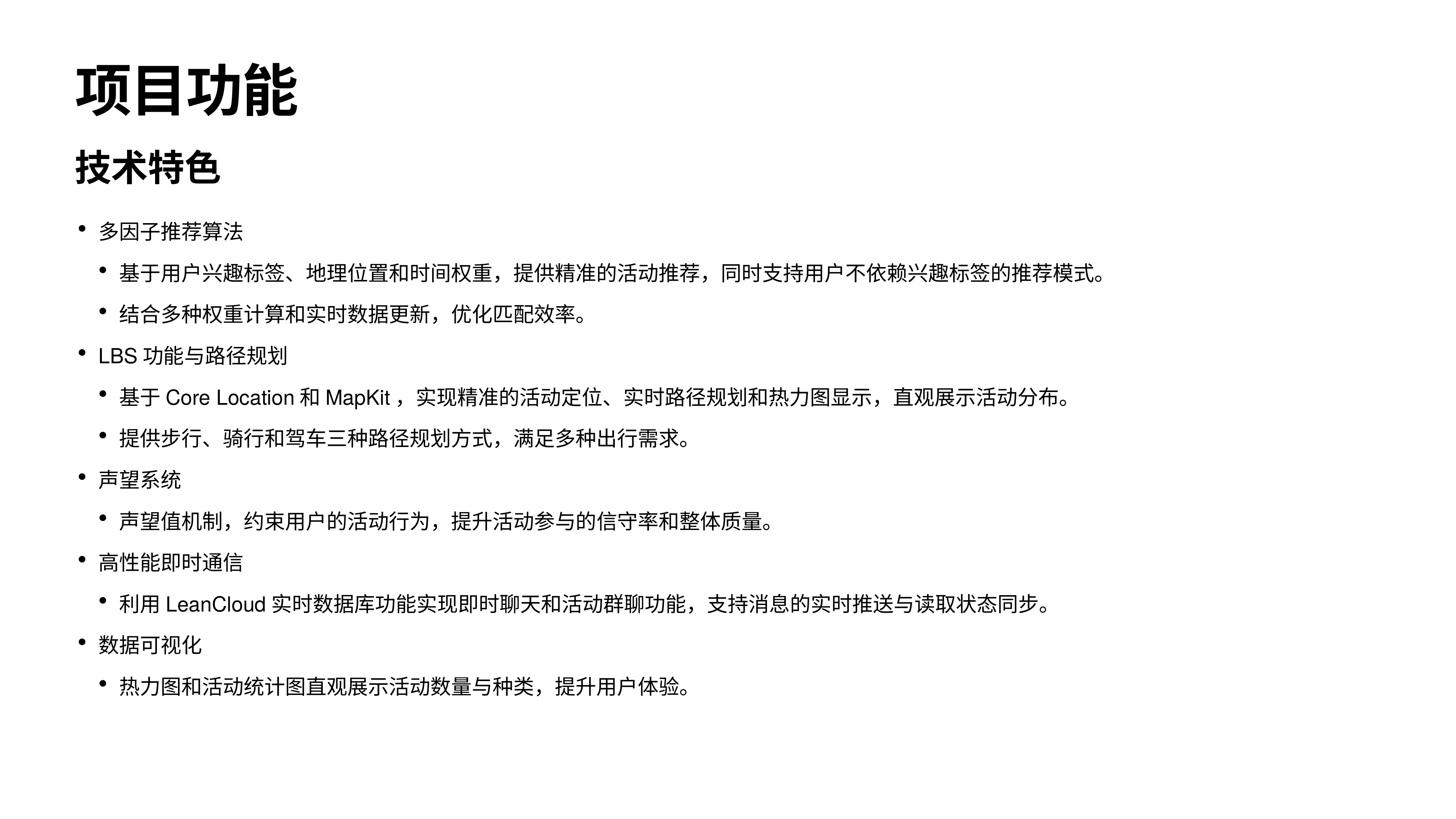

# 项目功能
技术特色
多因子推荐算法
基于用户兴趣标签、地理位置和时间权重，提供精准的活动推荐，同时支持用户不依赖兴趣标签的推荐模式。
结合多种权重计算和实时数据更新，优化匹配效率。
LBS功能与路径规划
基于Core Location和MapKit，实现精准的活动定位、实时路径规划和热力图显示，直观展示活动分布。
提供步行、骑行和驾车三种路径规划方式，满足多种出行需求。
声望系统
声望值机制，约束用户的活动行为，提升活动参与的信守率和整体质量。
高性能即时通信
利用LeanCloud实时数据库功能实现即时聊天和活动群聊功能，支持消息的实时推送与读取状态同步。
数据可视化
热力图和活动统计图直观展示活动数量与种类，提升用户体验。